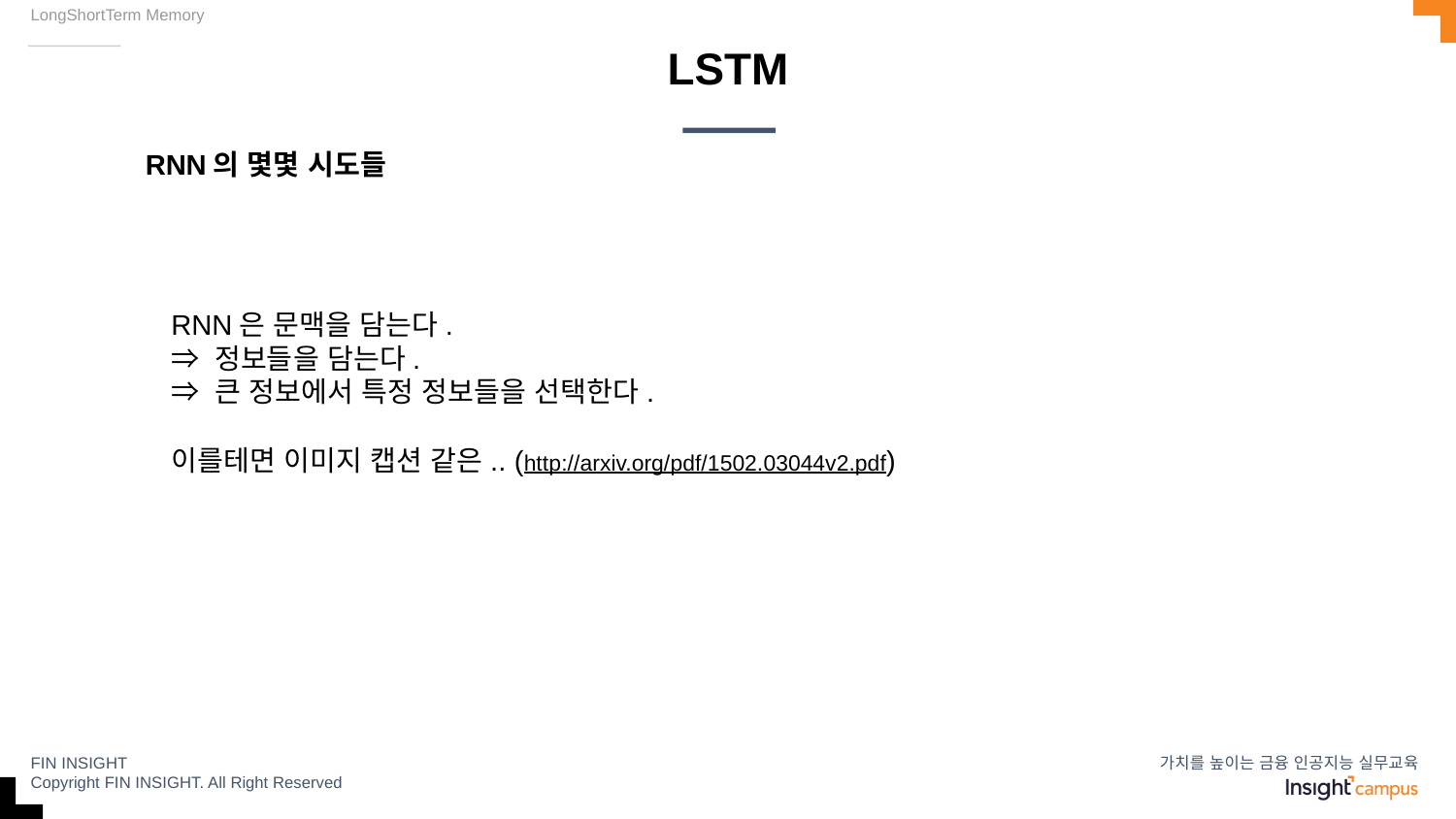

LongShortTerm Memory
# LSTM
RNN의 몇몇 시도들

RNN은 문맥을 담는다.
⇒ 정보들을 담는다.
⇒ 큰 정보에서 특정 정보들을 선택한다.

이를테면 이미지 캡션 같은.. (http://arxiv.org/pdf/1502.03044v2.pdf)